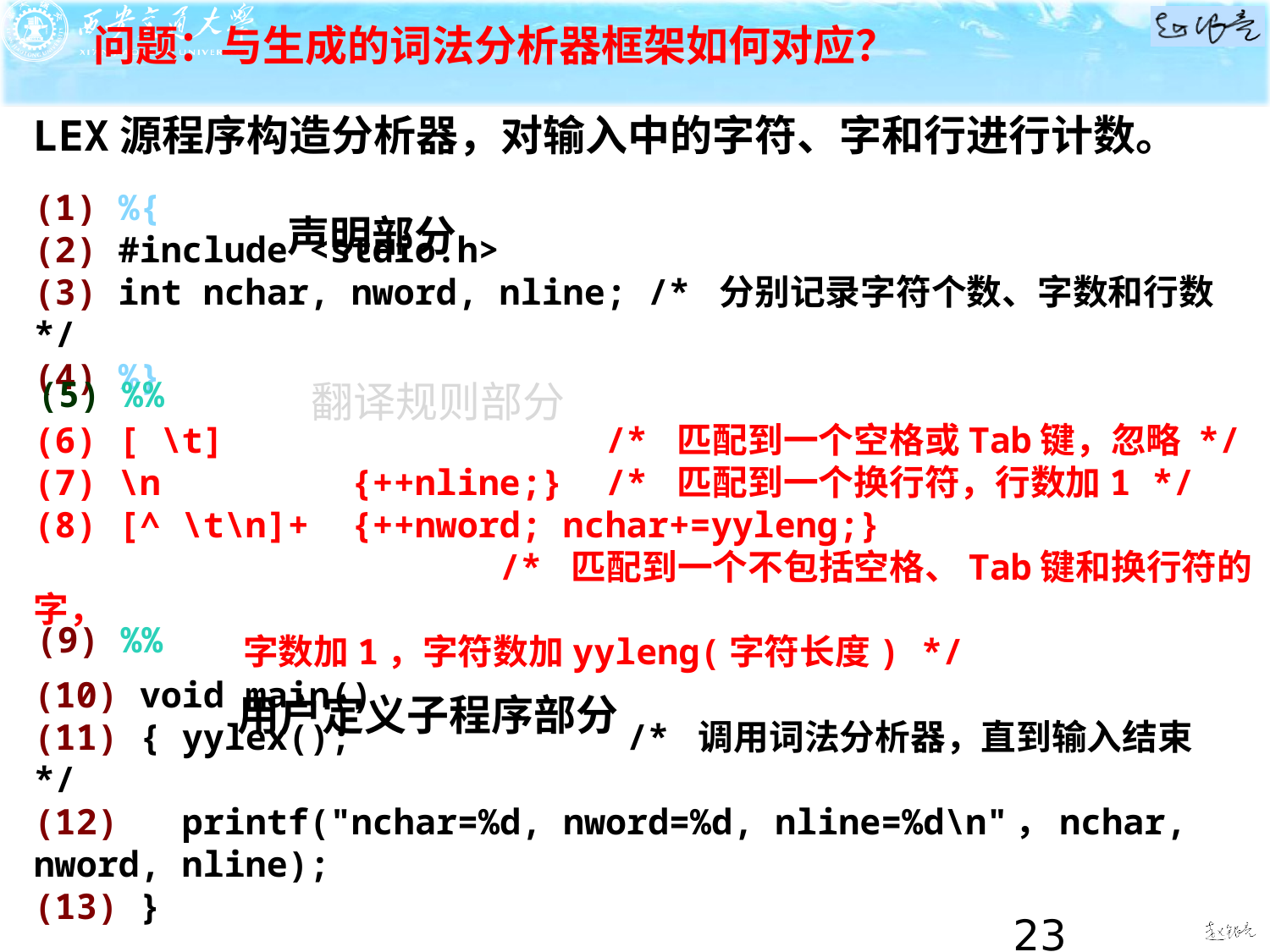

问题：与生成的词法分析器框架如何对应？
LEX源程序构造分析器，对输入中的字符、字和行进行计数。
(1) %{
(2) #include <stdio.h>
(3) int nchar, nword, nline; /* 分别记录字符个数、字数和行数 */
(4) %}
声明部分
(5) %%
翻译规则部分
(6) [ \t]                  /* 匹配到一个空格或Tab键，忽略 */
(7) \n         {++nline;}  /* 匹配到一个换行符，行数加1 */
(8) [^ \t\n]+  {++nword; nchar+=yyleng;}
                      /* 匹配到一个不包括空格、Tab键和换行符的字，
                         字数加1，字符数加yyleng(字符长度) */
(9) %%
(10) void main()
(11) { yylex();             /* 调用词法分析器，直到输入结束  */
(12)   printf("nchar=%d, nword=%d, nline=%d\n"，nchar, nword, nline);
(13) }
用户定义子程序部分
23